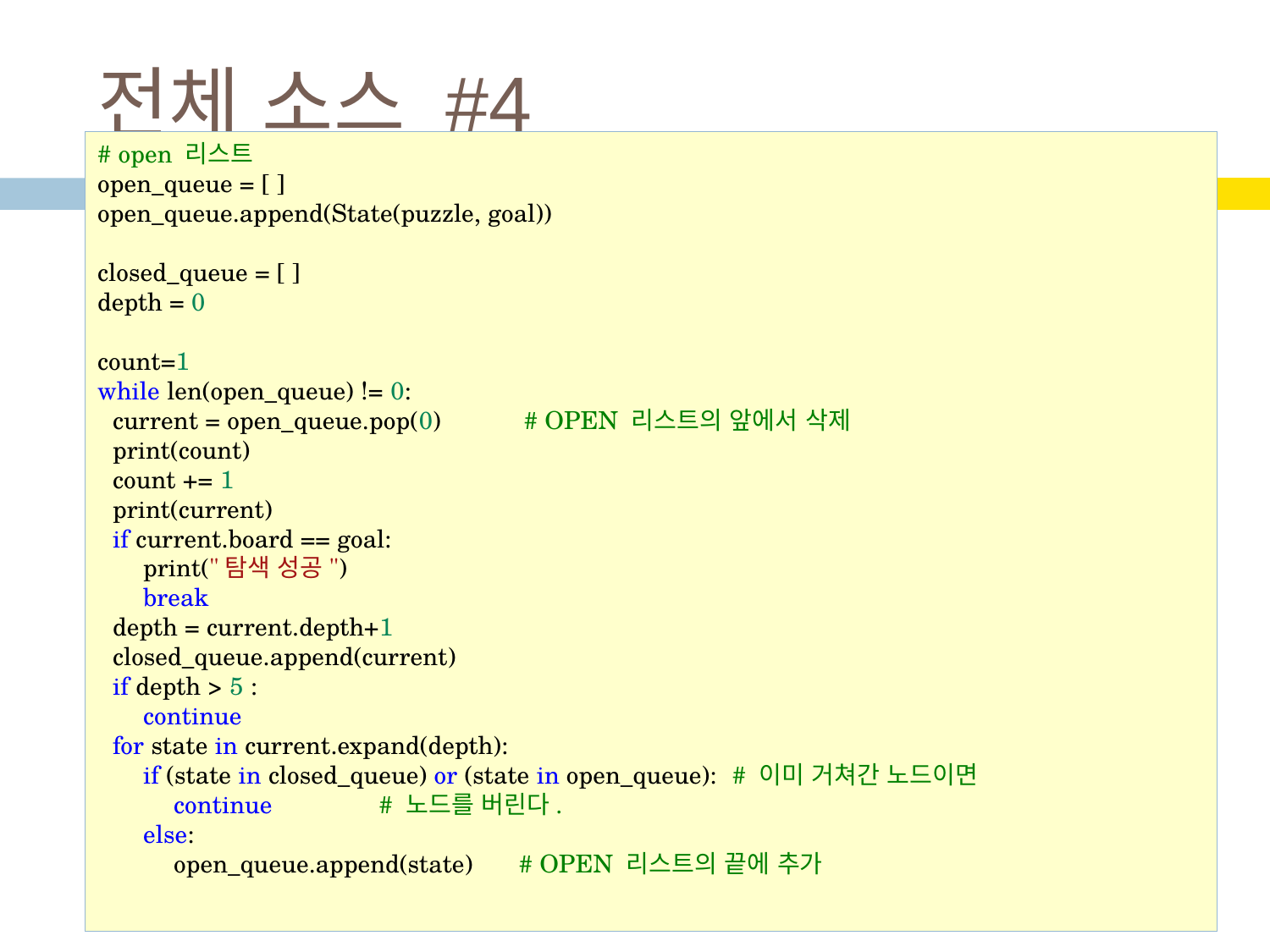

# 전체 소스 #4
# open 리스트
open_queue = [ ]
open_queue.append(State(puzzle, goal))
closed_queue = [ ]
depth = 0
count=1
while len(open_queue) != 0:
  current = open_queue.pop(0)           # OPEN 리스트의 앞에서 삭제
  print(count)
  count += 1
  print(current)
  if current.board == goal:
      print("탐색 성공")
      break
  depth = current.depth+1
  closed_queue.append(current)
  if depth > 5 :
      continue
  for state in current.expand(depth):
      if (state in closed_queue) or (state in open_queue):  # 이미 거쳐간 노드이면
          continue              # 노드를 버린다.
      else:
          open_queue.append(state)      # OPEN 리스트의 끝에 추가